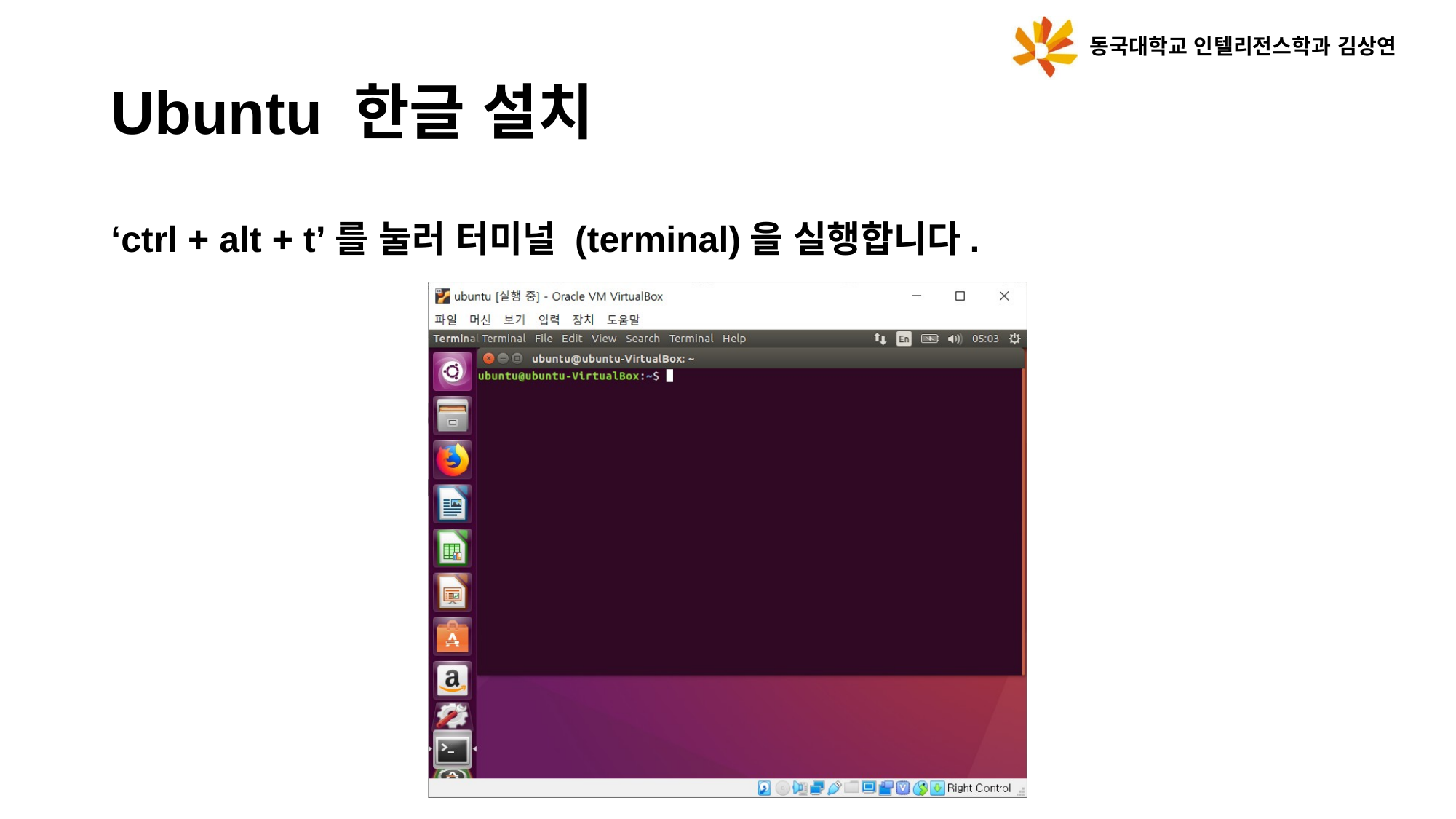

동국대학교 인텔리전스학과 김상연
Ubuntu 한글 설치
‘ctrl + alt + t’를 눌러 터미널 (terminal)을 실행합니다.